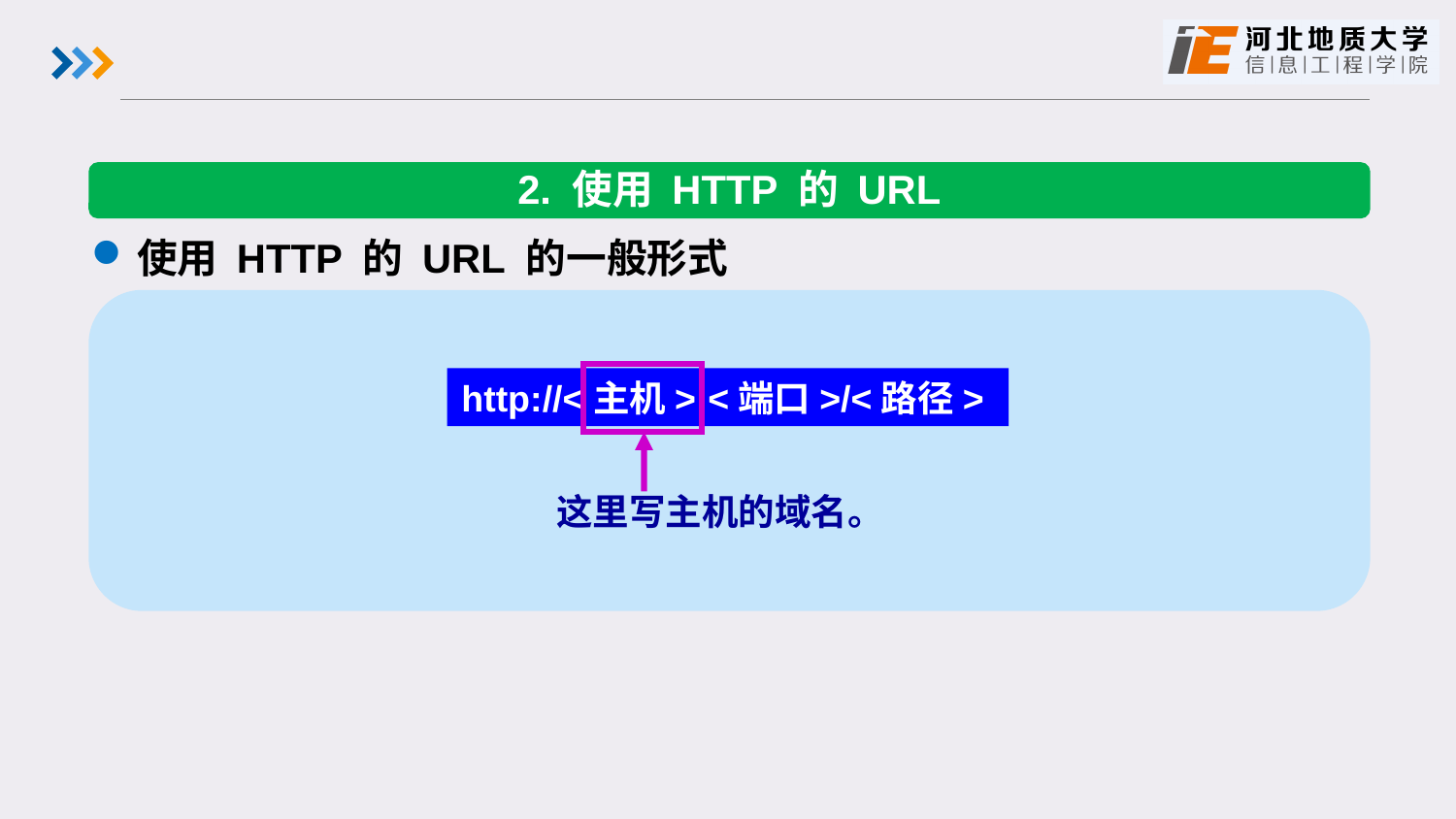

2. 使用 HTTP 的 URL

使用 HTTP 的 URL 的一般形式

这里写主机的域名。
http://<主机>:<端口>/<路径>